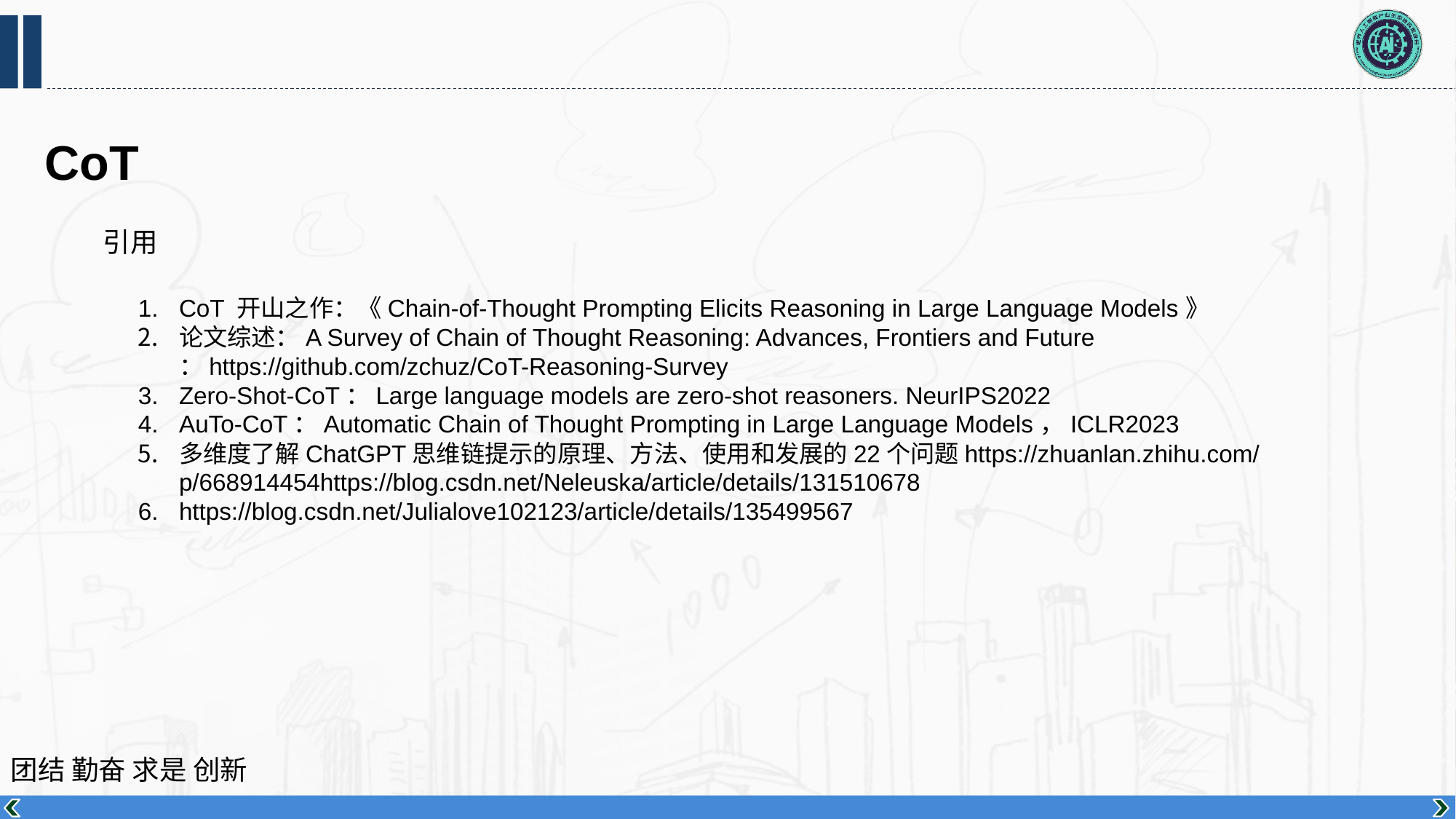

CoT
引用
CoT 开山之作：《Chain-of-Thought Prompting Elicits Reasoning in Large Language Models》
论文综述：A Survey of Chain of Thought Reasoning: Advances, Frontiers and Future ：https://github.com/zchuz/CoT-Reasoning-Survey
Zero-Shot-CoT：Large language models are zero-shot reasoners. NeurIPS2022
AuTo-CoT：Automatic Chain of Thought Prompting in Large Language Models，ICLR2023
多维度了解ChatGPT思维链提示的原理、方法、使用和发展的22个问题https://zhuanlan.zhihu.com/p/668914454https://blog.csdn.net/Neleuska/article/details/131510678
https://blog.csdn.net/Julialove102123/article/details/135499567